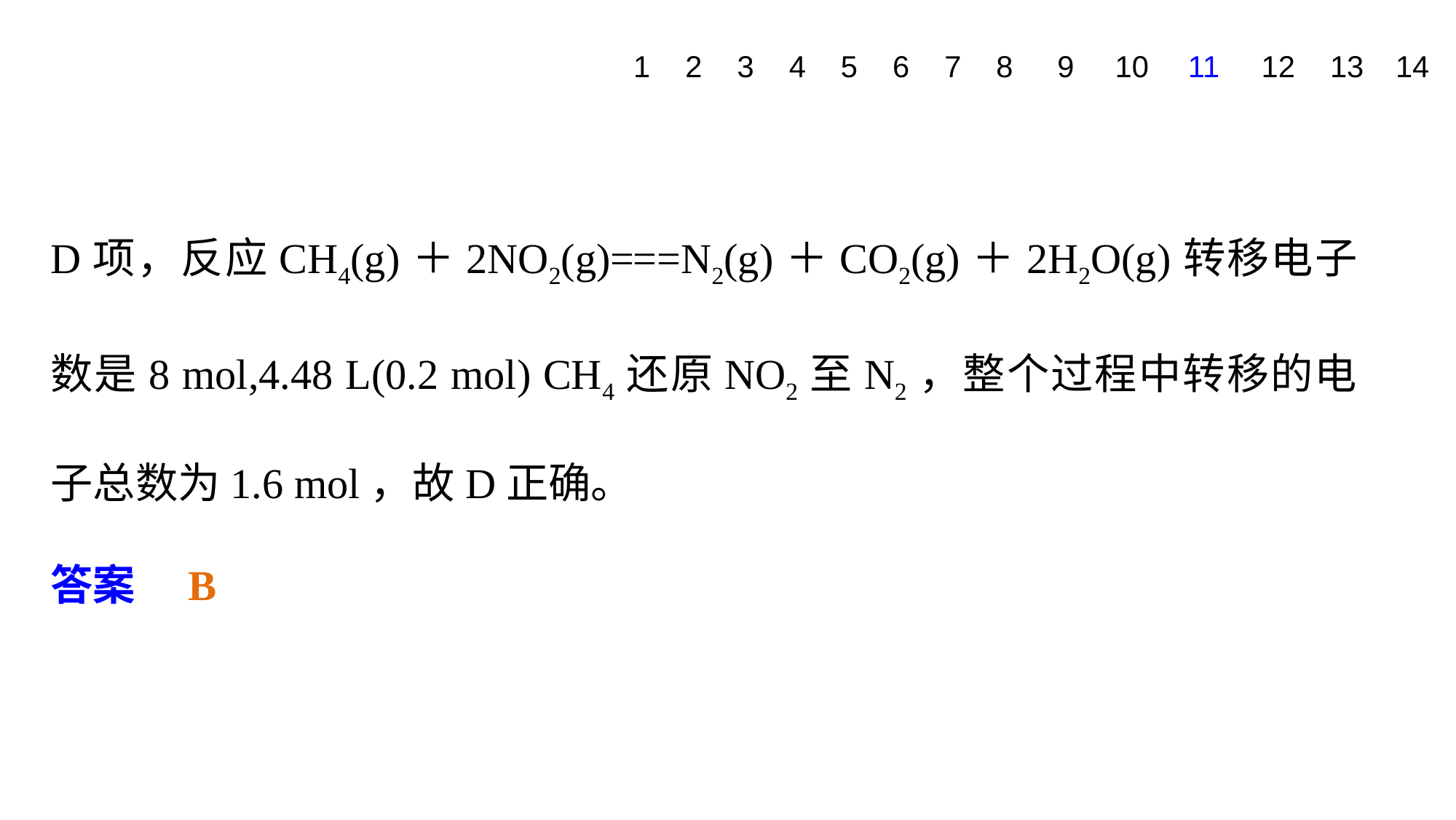

1
2
3
4
5
6
7
8
9
10
11
12
13
14
D项，反应CH4(g)＋2NO2(g)===N2(g)＋CO2(g)＋2H2O(g)转移电子数是8 mol,4.48 L(0.2 mol) CH4还原NO2至N2，整个过程中转移的电子总数为1.6 mol，故D正确。
答案　B